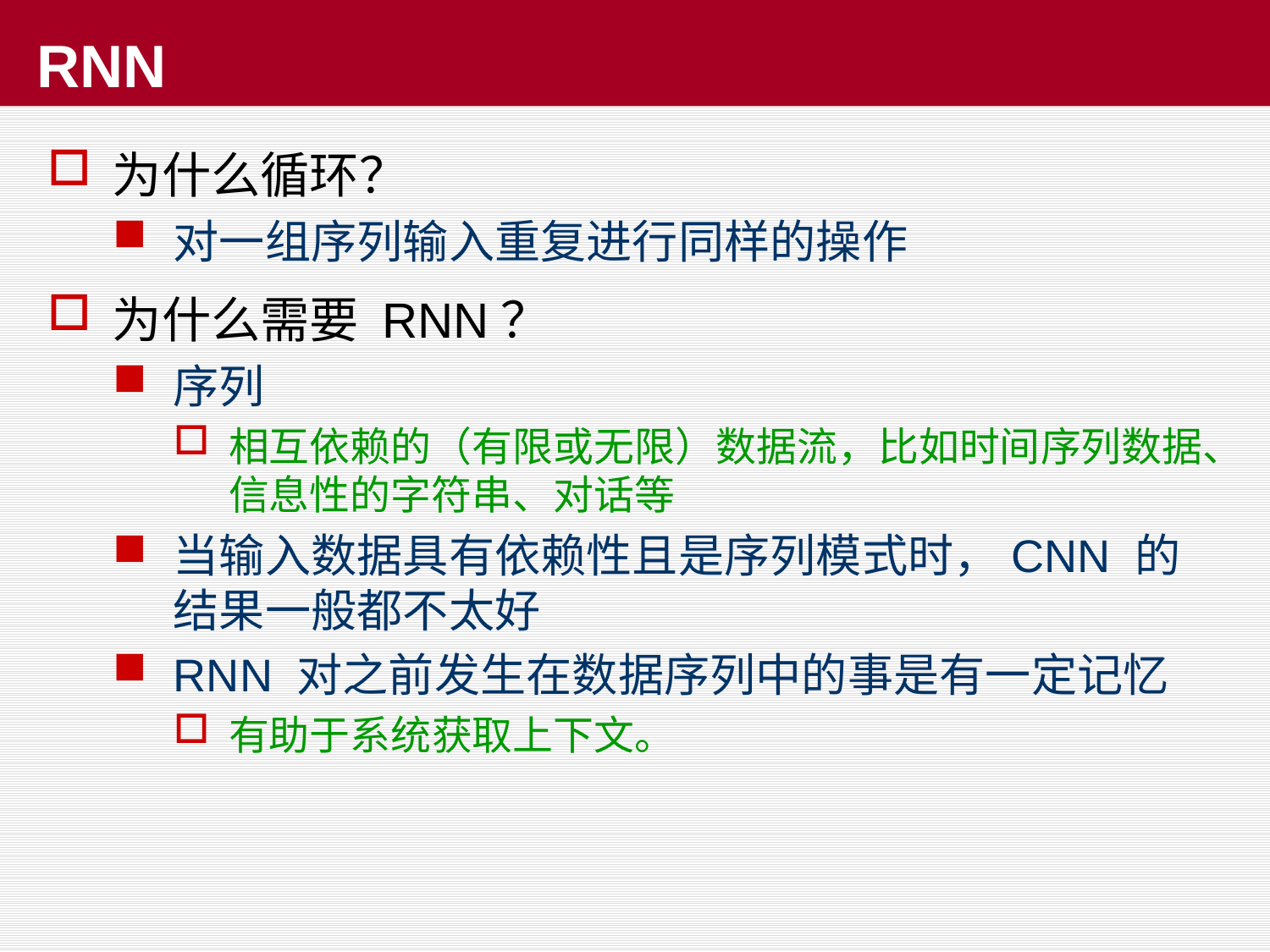

# RNN
为什么循环？
对一组序列输入重复进行同样的操作
为什么需要 RNN？
序列
相互依赖的（有限或无限）数据流，比如时间序列数据、信息性的字符串、对话等
当输入数据具有依赖性且是序列模式时，CNN 的结果一般都不太好
RNN 对之前发生在数据序列中的事是有一定记忆
有助于系统获取上下文。